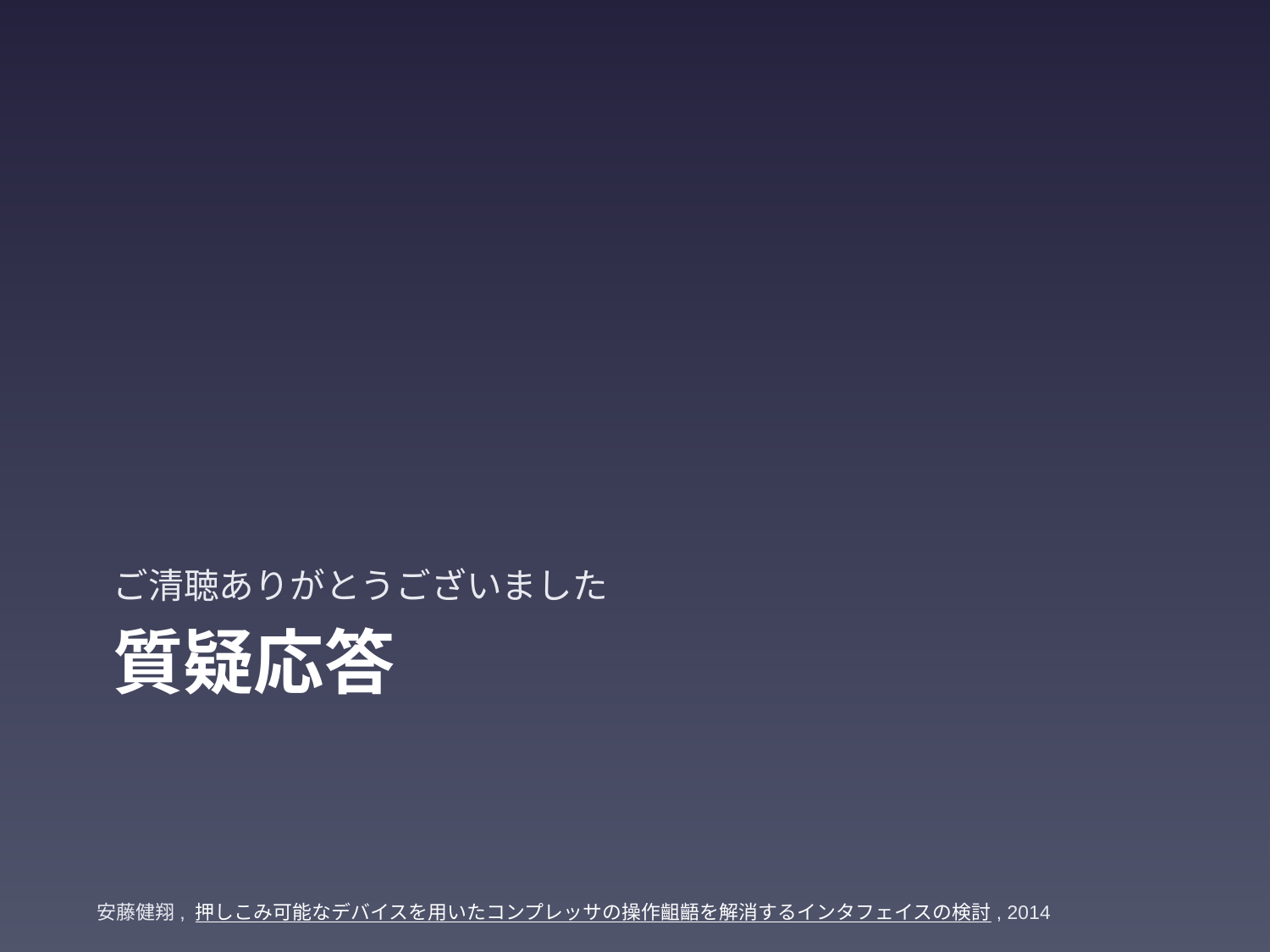

ご清聴ありがとうございました
# 質疑応答
安藤健翔, 押しこみ可能なデバイスを用いたコンプレッサの操作齟齬を解消するインタフェイスの検討, 2014